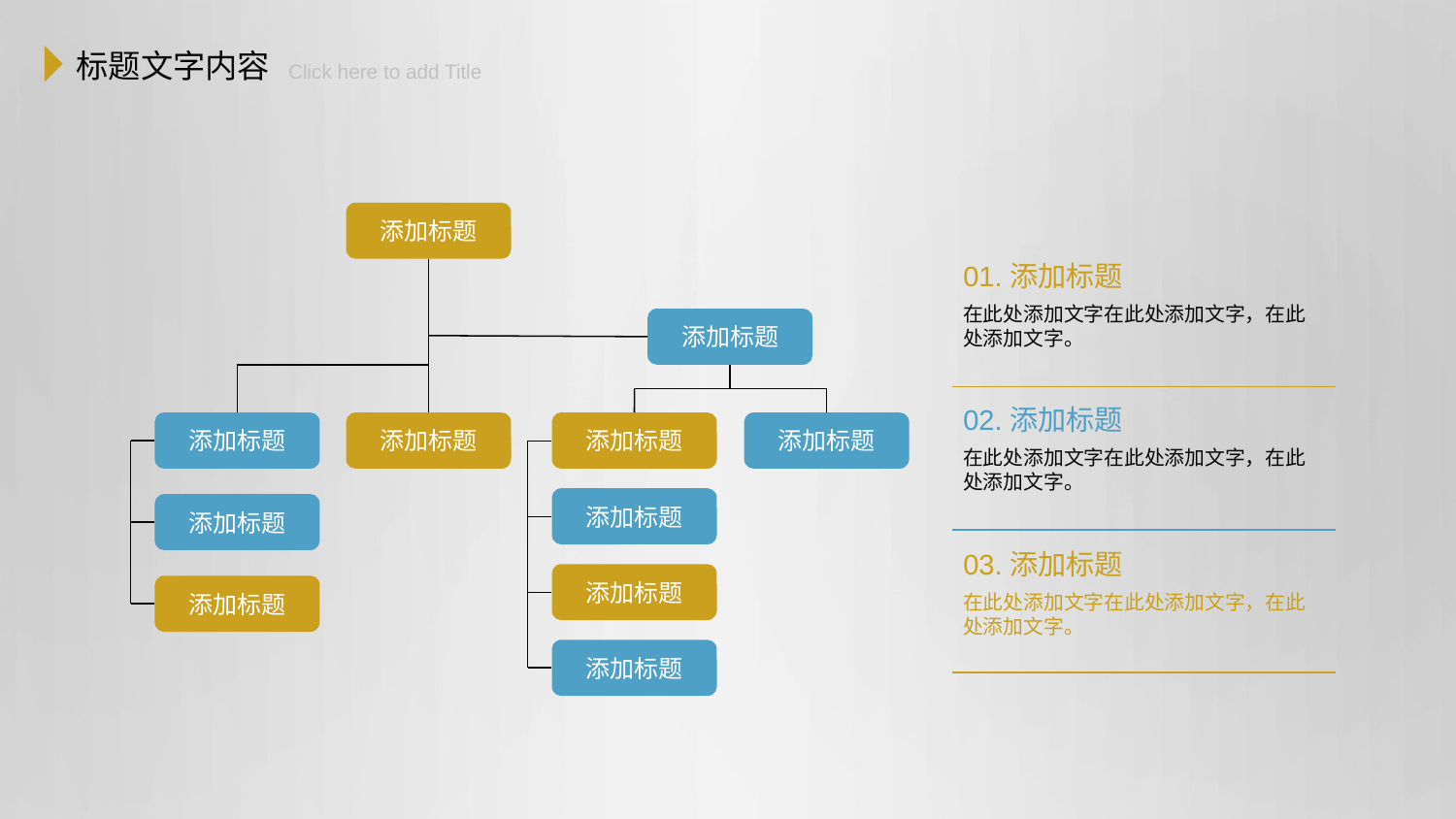

标题文字内容
  Click here to add Title

添加标题
添加标题
添加标题
添加标题
添加标题
添加标题
添加标题
添加标题
添加标题
添加标题
添加标题
01.添加标题
在此处添加文字在此处添加文字，在此处添加文字。
02.添加标题
在此处添加文字在此处添加文字，在此处添加文字。
03.添加标题
在此处添加文字在此处添加文字，在此处添加文字。